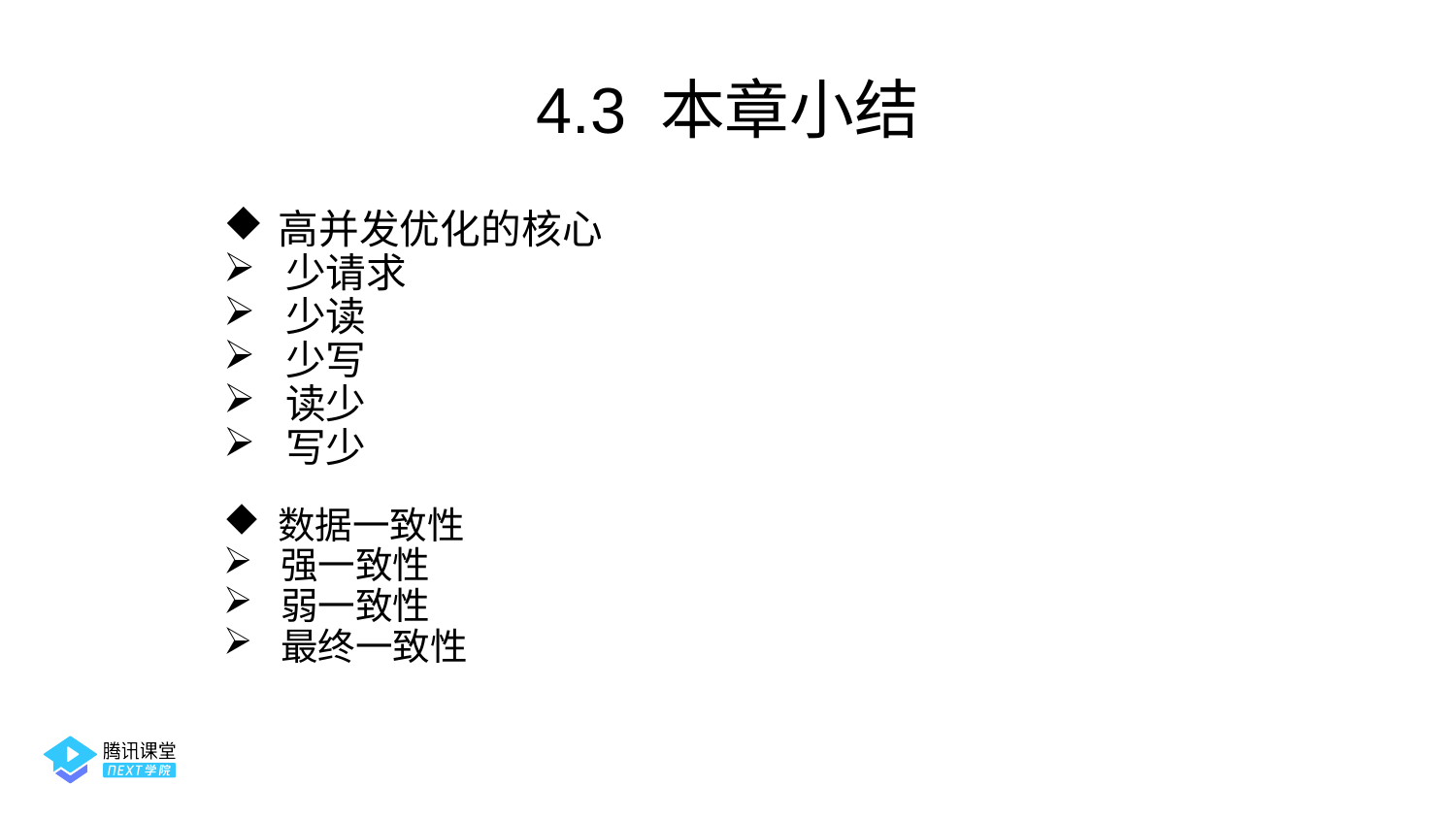

4.3 本章小结
高并发优化的核心
少请求
少读
少写
读少
写少
数据一致性
强一致性
弱一致性
最终一致性